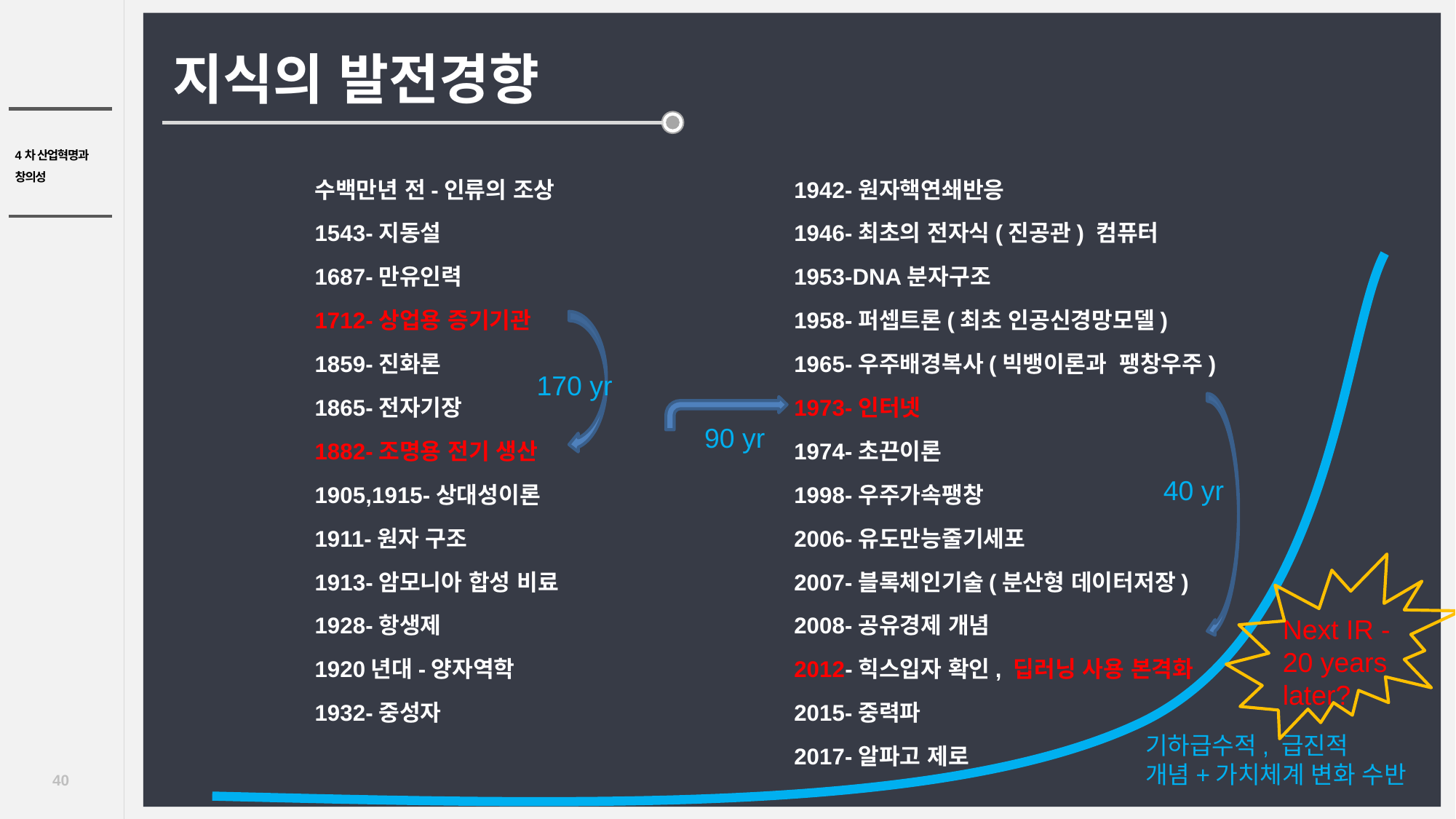

지식의 발전경향

수백만년 전-인류의 조상
1543-지동설
1687-만유인력
1712-상업용 증기기관
1859-진화론
1865-전자기장
1882-조명용 전기 생산
1905,1915-상대성이론
1911-원자 구조
1913-암모니아 합성 비료
1928-항생제
1920년대-양자역학
1932-중성자
1942-원자핵연쇄반응
1946-최초의 전자식(진공관) 컴퓨터
1953-DNA분자구조
1958-퍼셉트론(최초 인공신경망모델)
1965-우주배경복사(빅뱅이론과  팽창우주)
1973-인터넷
1974-초끈이론
1998-우주가속팽창
2006-유도만능줄기세포
2007-블록체인기술(분산형 데이터저장)
2008-공유경제 개념
2012-힉스입자 확인, 딥러닝 사용 본격화
2015-중력파
2017-알파고 제로

170 yr

90 yr
40 yr

Next IR - 20 years later?
기하급수적, 급진적
개념+가치체계 변화 수반
40